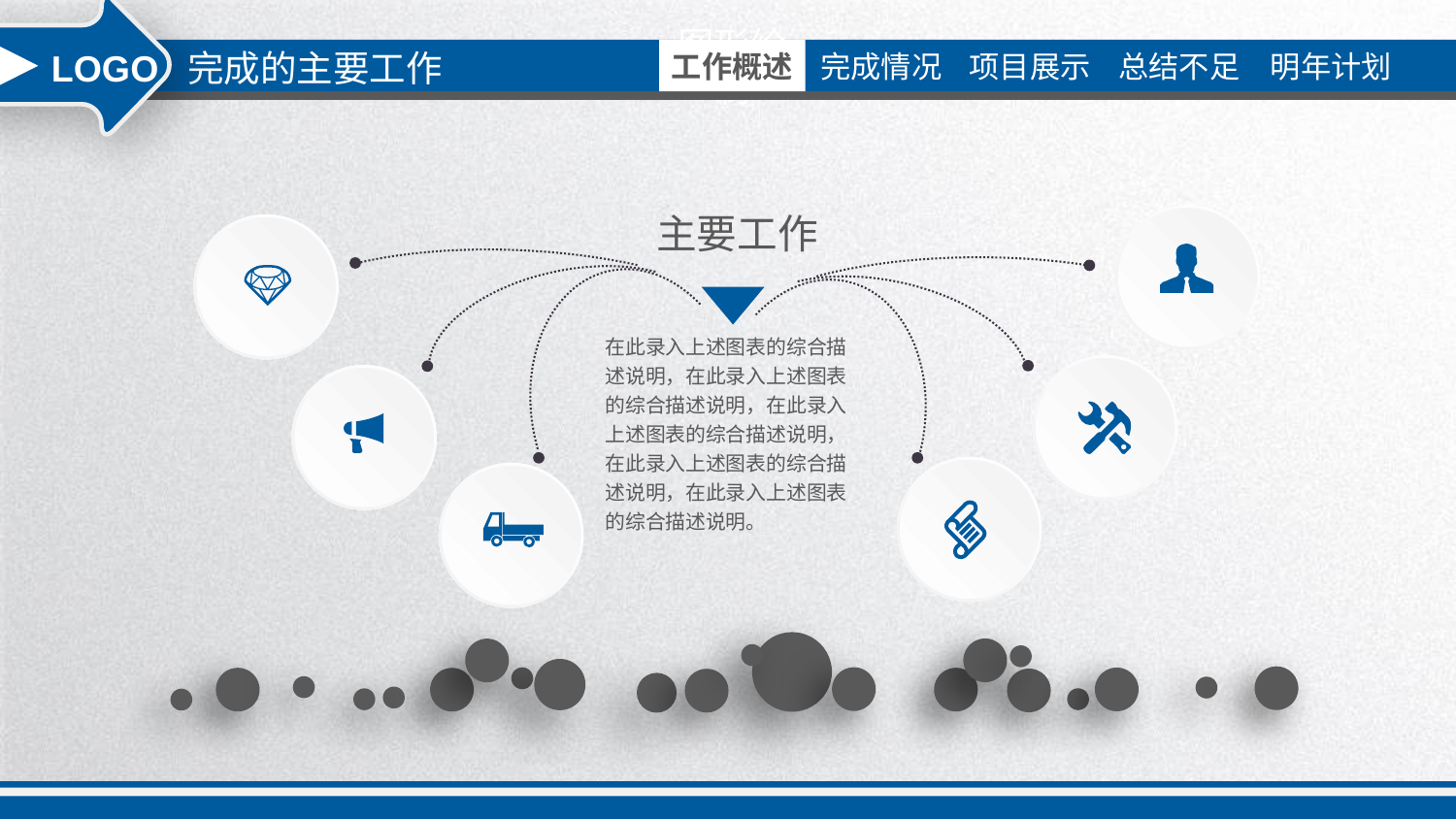

完成的主要工作
LOGO

主要工作

在此录入上述图表的综合描述说明，在此录入上述图表的综合描述说明，在此录入上述图表的综合描述说明，在此录入上述图表的综合描述说明，在此录入上述图表的综合描述说明。